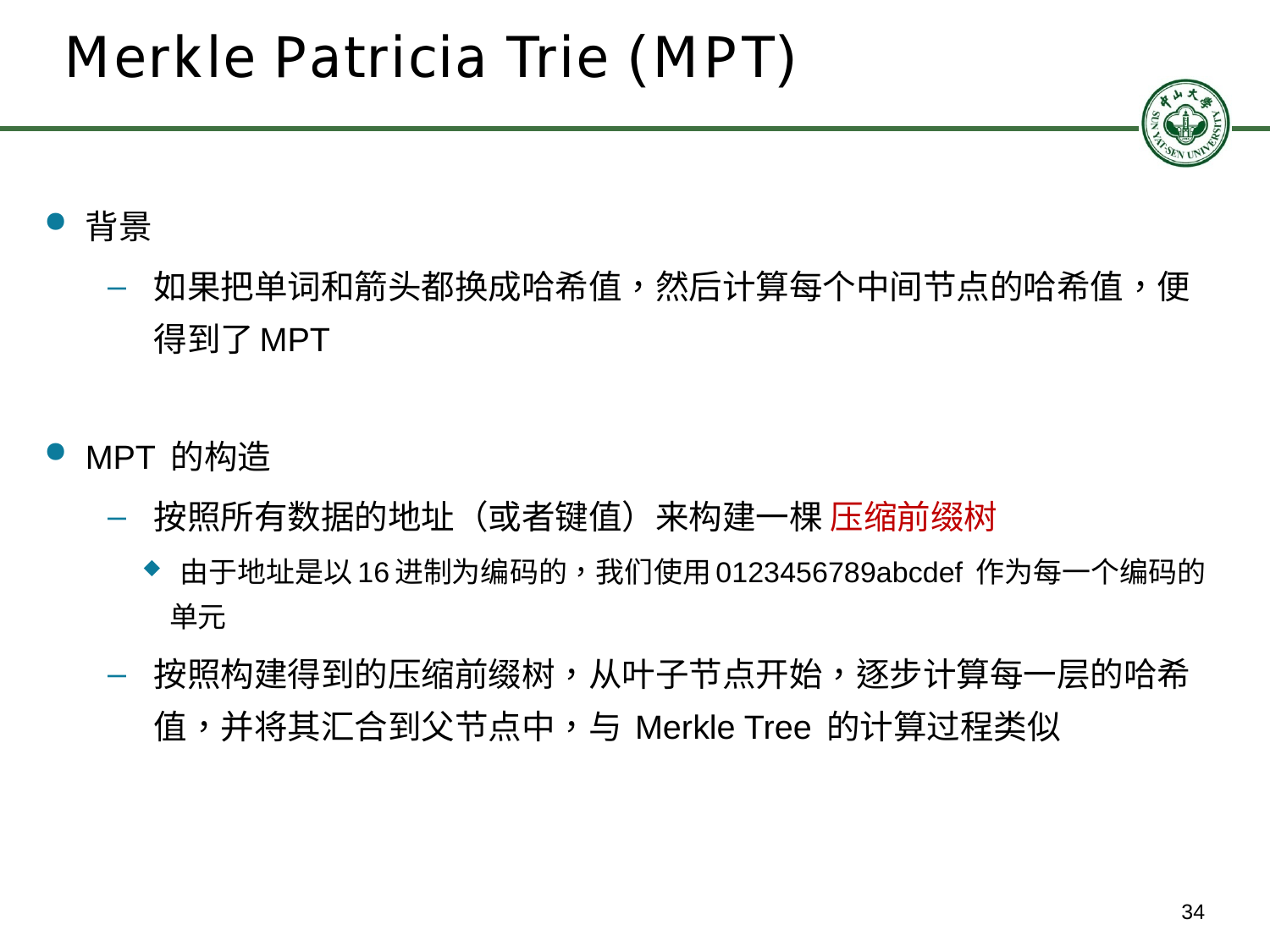

# Merkle Patricia Trie (MPT)
背景
如果把单词和箭头都换成哈希值，然后计算每个中间节点的哈希值，便得到了MPT

MPT 的构造
按照所有数据的地址（或者键值）来构建一棵 压缩前缀树
 由于地址是以16进制为编码的，我们使用0123456789abcdef 作为每一个编码的单元
按照构建得到的压缩前缀树，从叶子节点开始，逐步计算每一层的哈希值，并将其汇合到父节点中，与 Merkle Tree 的计算过程类似